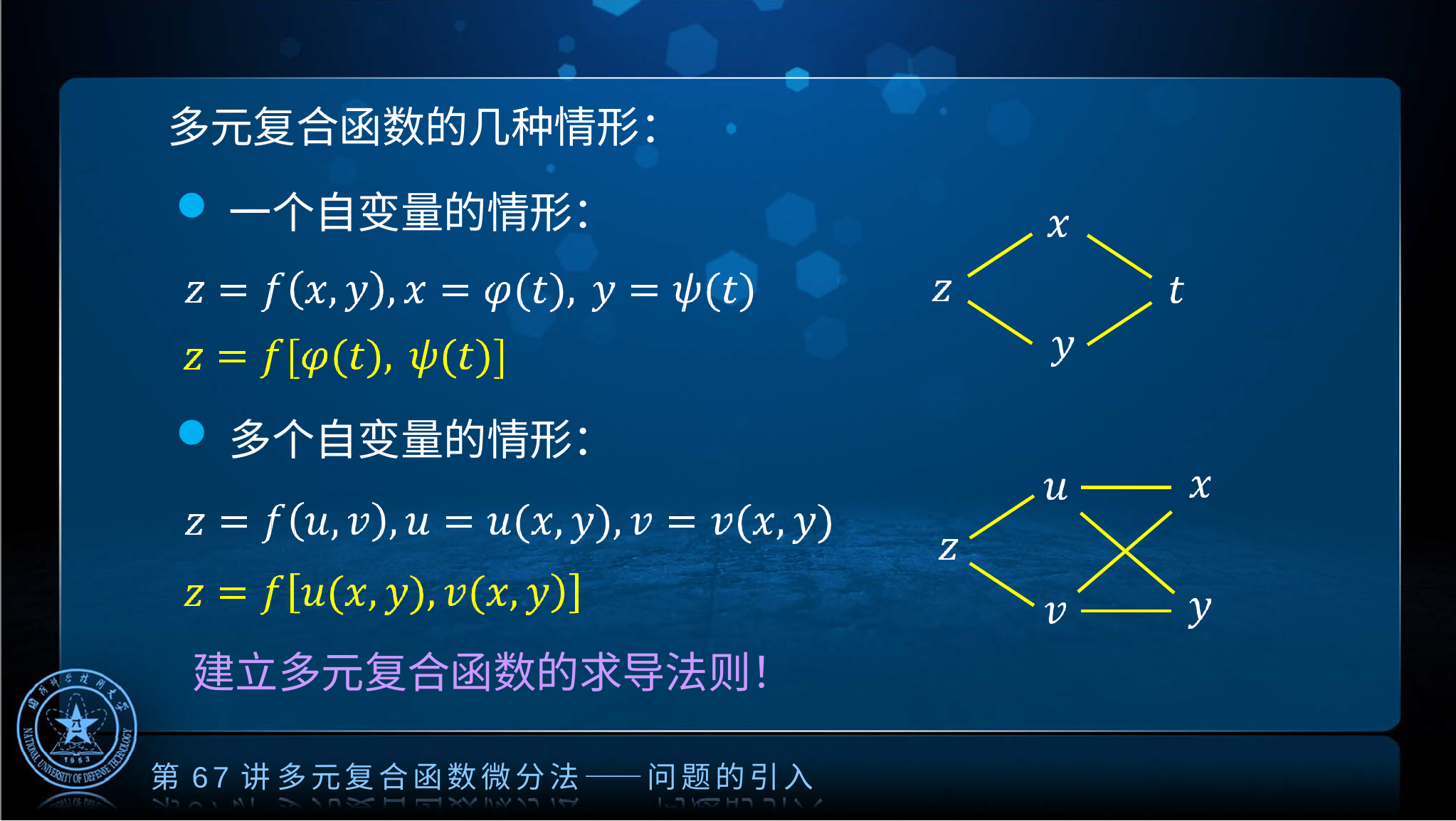

多元复合函数的几种情形：
一个自变量的情形：

多个自变量的情形：

建立多元复合函数的求导法则！
第67讲	多元复合函数微分法——问题的引入